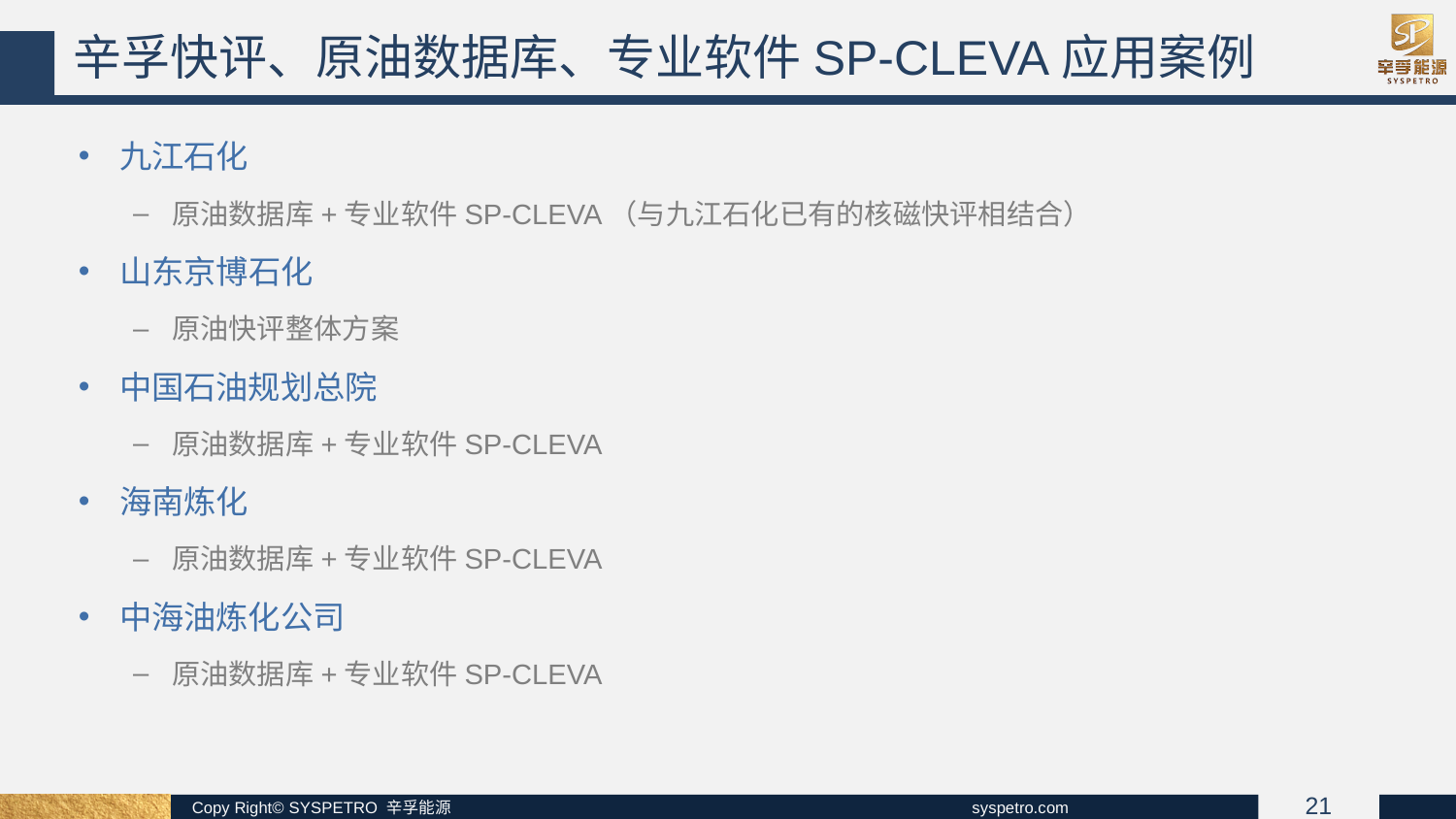

辛孚快评、原油数据库、专业软件SP-CLEVA应用案例
九江石化
原油数据库+专业软件SP-CLEVA（与九江石化已有的核磁快评相结合）
山东京博石化
原油快评整体方案
中国石油规划总院
原油数据库+专业软件SP-CLEVA
海南炼化
原油数据库+专业软件SP-CLEVA
中海油炼化公司
原油数据库+专业软件SP-CLEVA